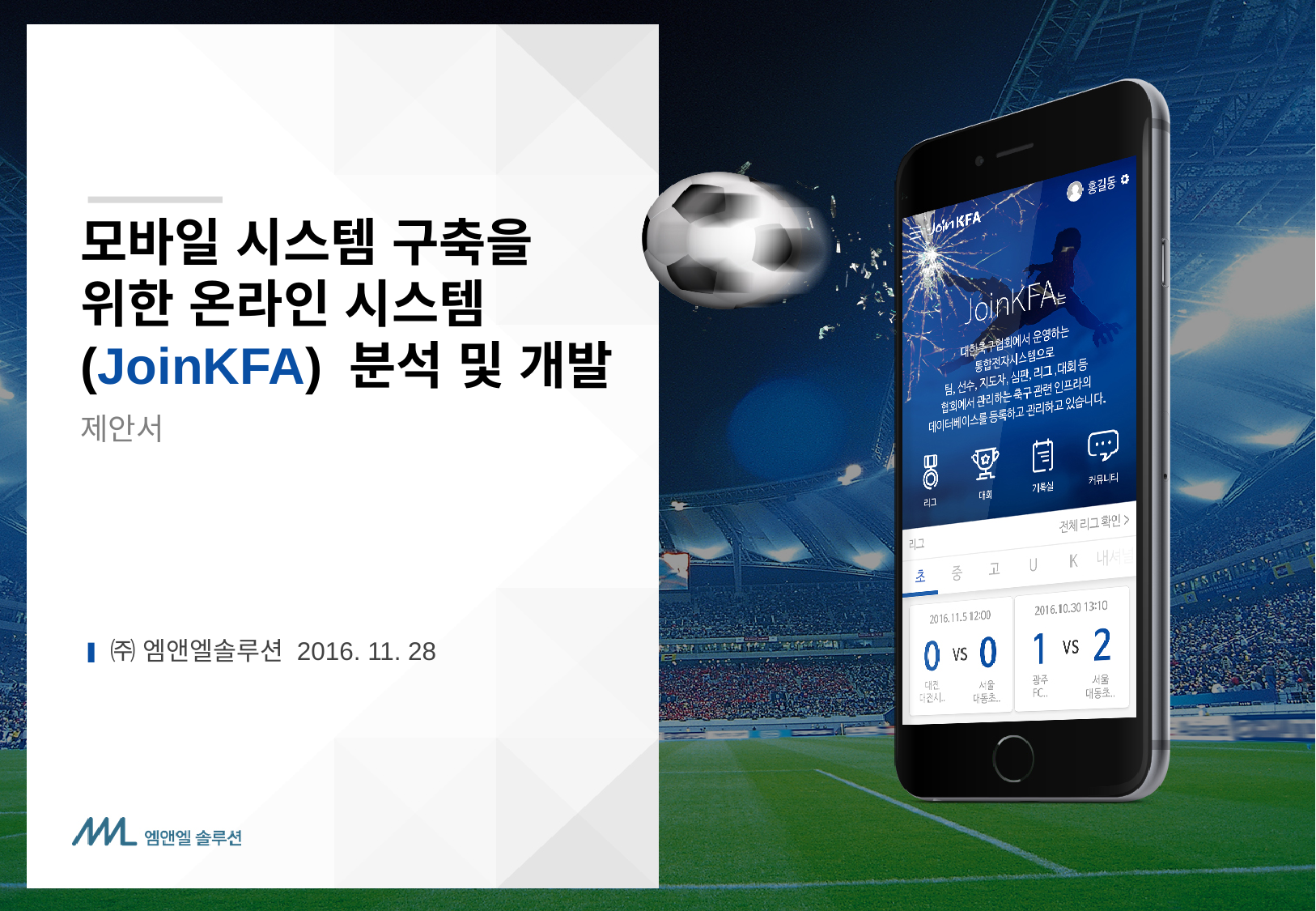

모바일 시스템 구축을
위한 온라인 시스템(JoinKFA) 분석 및 개발
제안서

㈜ 엠앤엘솔루션 2016. 11. 28